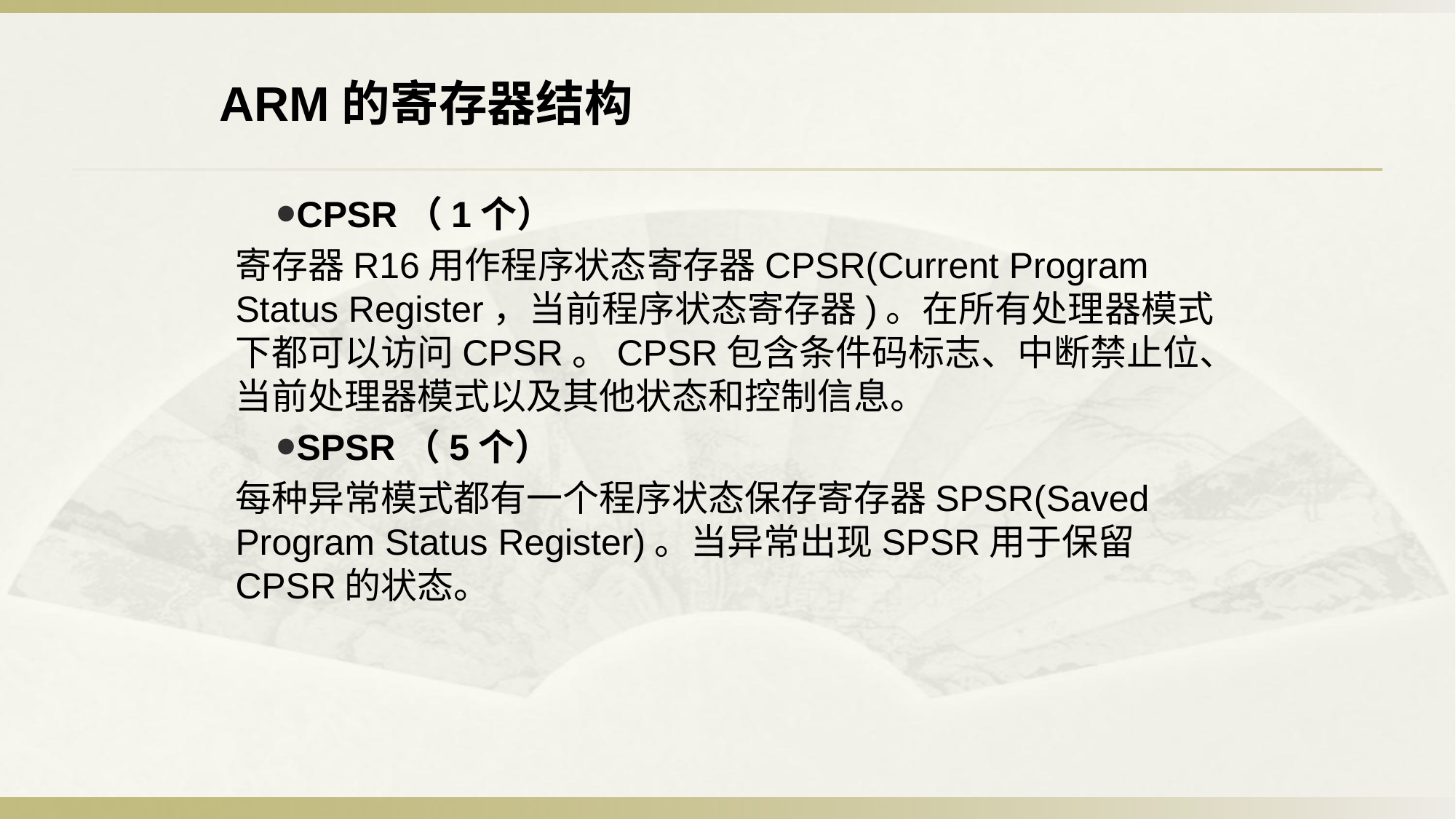

ARM的寄存器结构
CPSR（1个）
寄存器R16用作程序状态寄存器CPSR(Current Program Status Register，当前程序状态寄存器)。在所有处理器模式下都可以访问CPSR。CPSR包含条件码标志、中断禁止位、当前处理器模式以及其他状态和控制信息。
SPSR（5个）
每种异常模式都有一个程序状态保存寄存器SPSR(Saved Program Status Register)。当异常出现SPSR用于保留CPSR的状态。